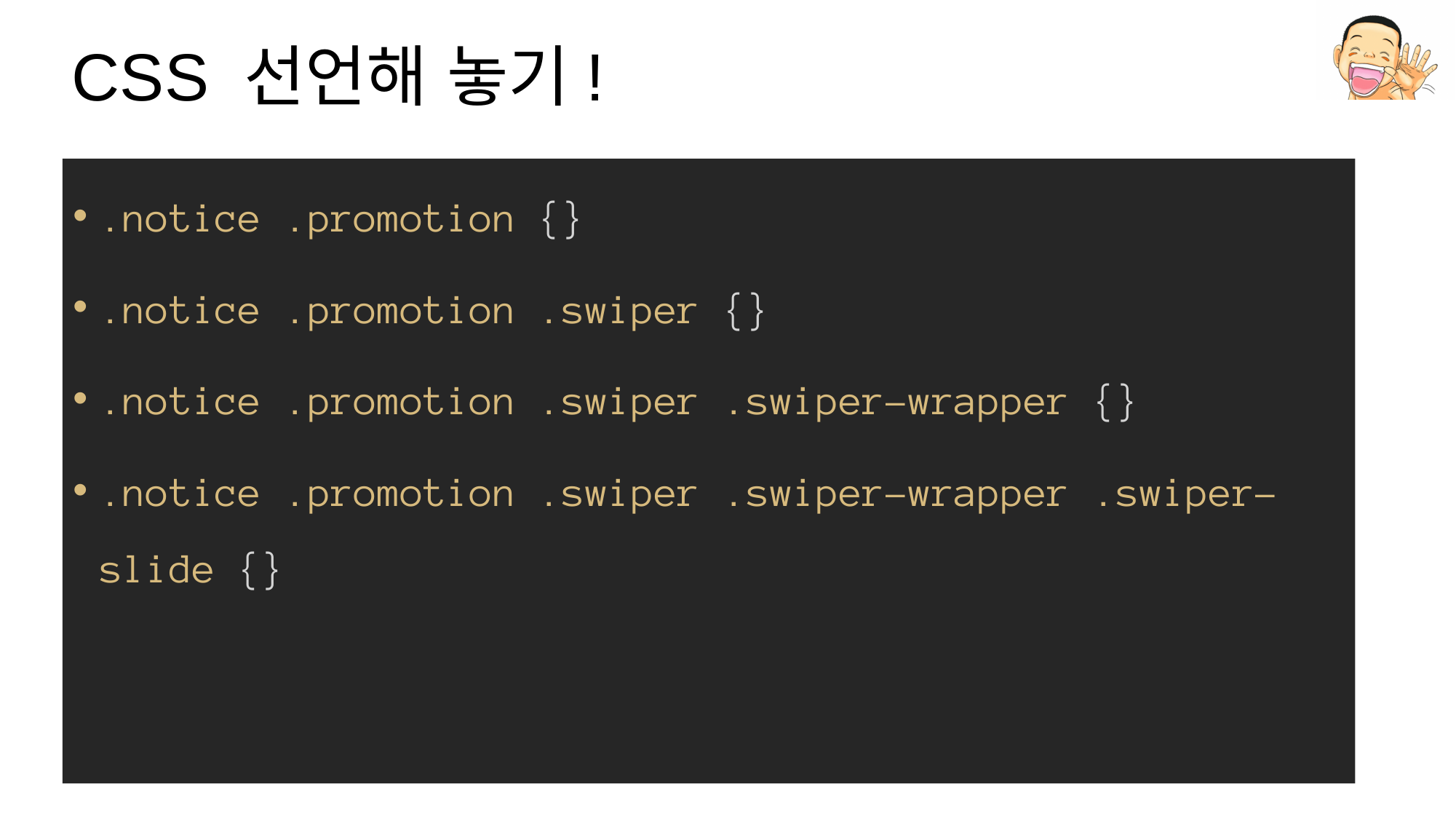

# CSS 선언해 놓기!
.notice .promotion {}
.notice .promotion .swiper {}
.notice .promotion .swiper .swiper-wrapper {}
.notice .promotion .swiper .swiper-wrapper .swiper-slide {}